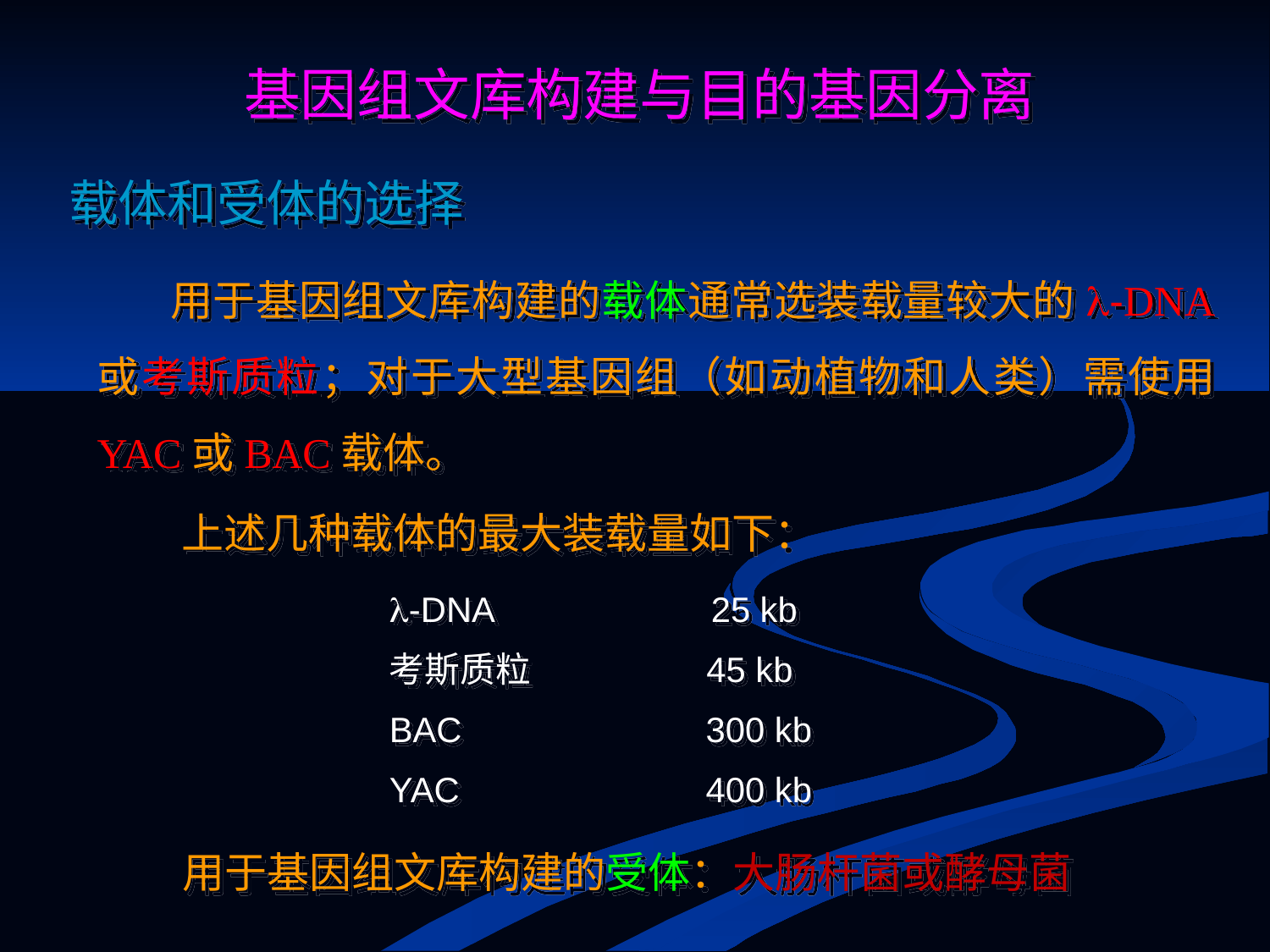

基因组文库构建与目的基因分离
载体和受体的选择
      用于基因组文库构建的载体通常选装载量较大的λ-DNA或考斯质粒；对于大型基因组（如动植物和人类）需使用YAC或BAC载体。

        上述几种载体的最大装载量如下：
λ-DNA
     25 kb
考斯质粒
45 kb
BAC
300 kb
YAC
400 kb
       用于基因组文库构建的受体：大肠杆菌或酵母菌